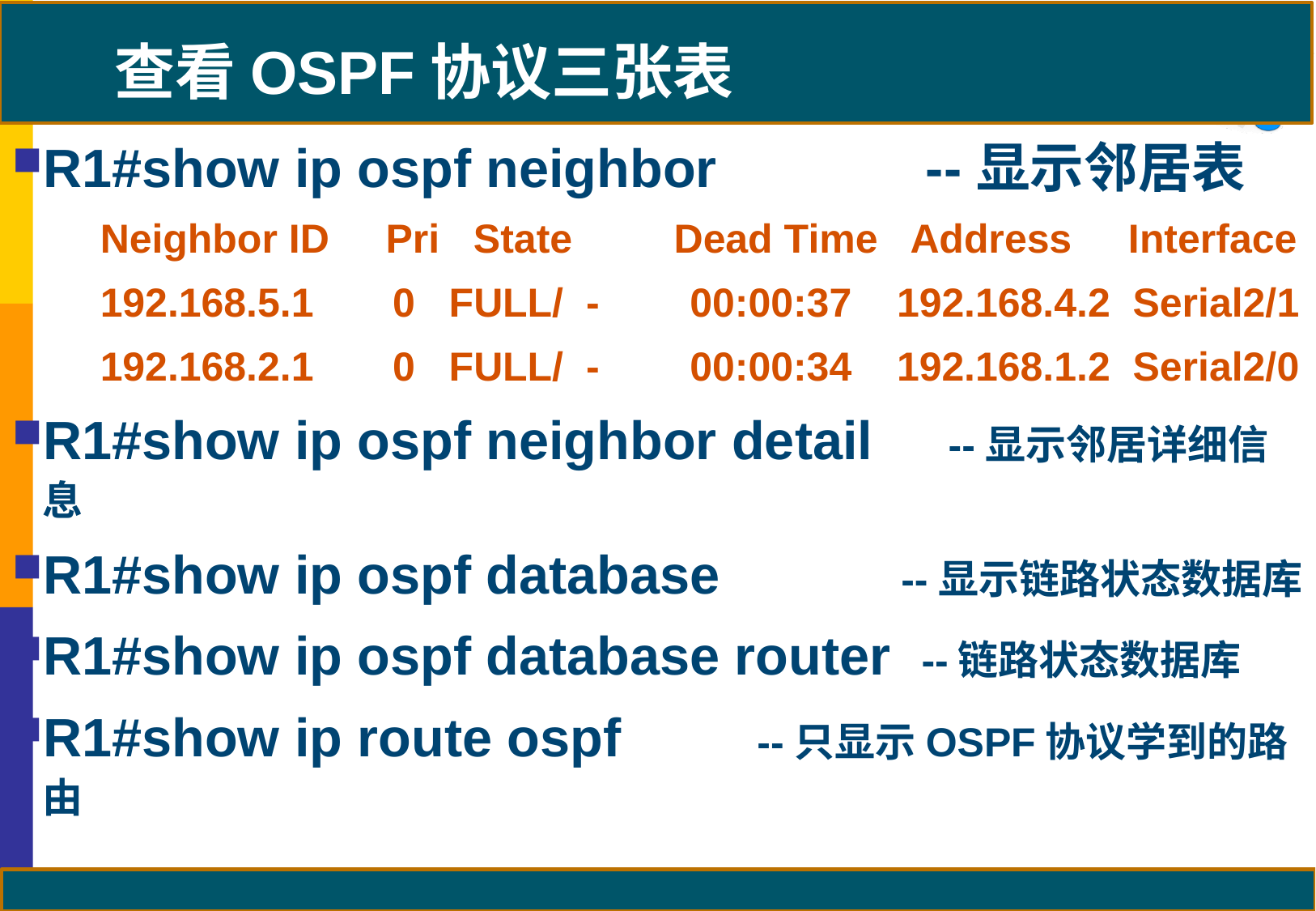

# 查看OSPF协议三张表
R1#show ip ospf neighbor              --显示邻居表
Neighbor ID     Pri   State         Dead Time   Address     Interface
192.168.5.1       0   FULL/  -        00:00:37    192.168.4.2  Serial2/1
192.168.2.1       0   FULL/  -        00:00:34    192.168.1.2  Serial2/0
R1#show ip ospf neighbor detail     --显示邻居详细信息
R1#show ip ospf database                --显示链路状态数据库
R1#show ip ospf database router  --链路状态数据库
R1#show ip route ospf            --只显示OSPF协议学到的路由